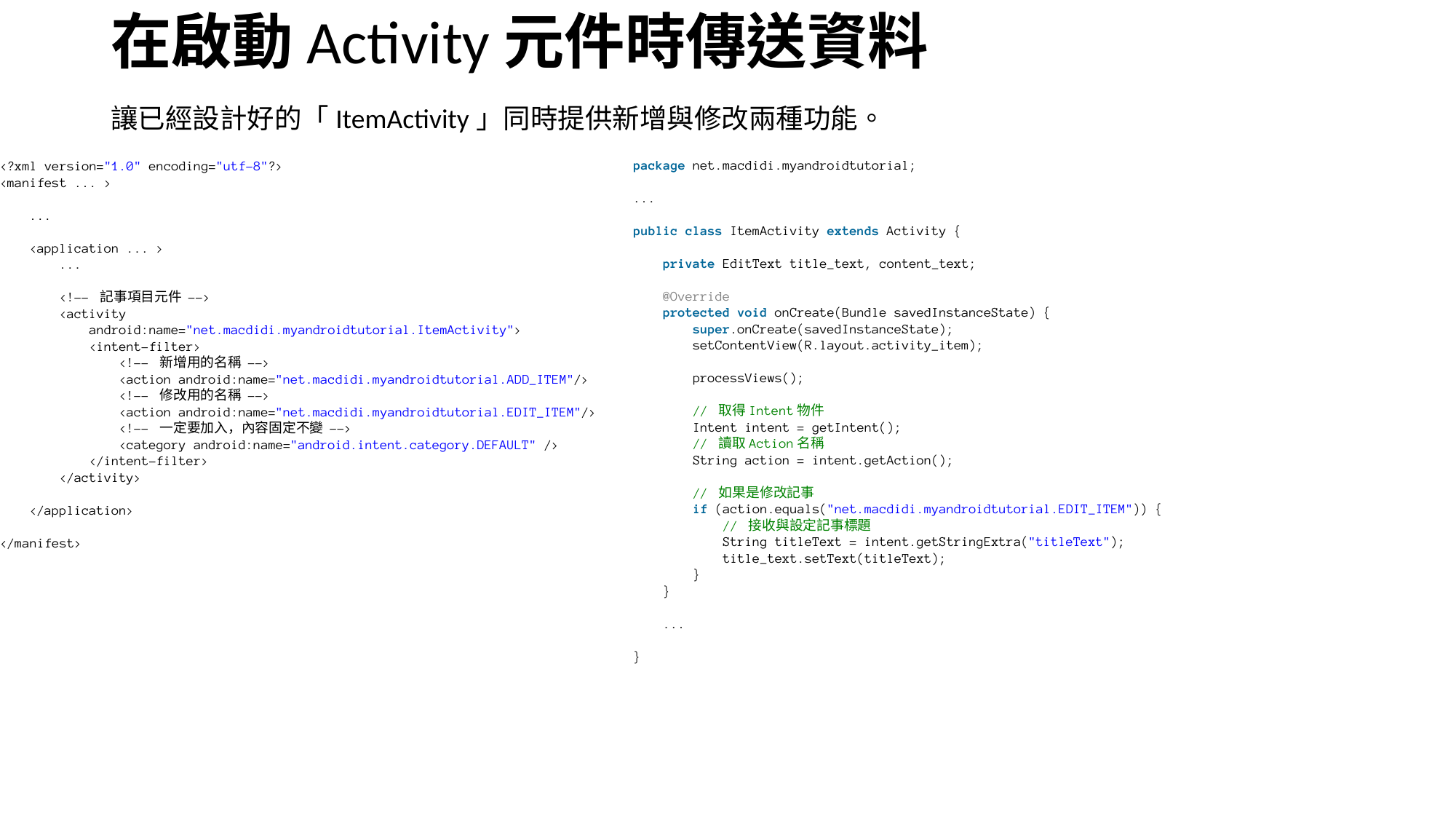

# 在啟動Activity元件時傳送資料
讓已經設計好的「ItemActivity」同時提供新增與修改兩種功能。
package net.macdidi.myandroidtutorial;

...

public class ItemActivity extends Activity {

    private EditText title_text, content_text;

    @Override
    protected void onCreate(Bundle savedInstanceState) {
        super.onCreate(savedInstanceState);
        setContentView(R.layout.activity_item);

        processViews();

        // 取得Intent物件
        Intent intent = getIntent();
        // 讀取Action名稱
        String action = intent.getAction();

        // 如果是修改記事
        if (action.equals("net.macdidi.myandroidtutorial.EDIT_ITEM")) {
            // 接收與設定記事標題
            String titleText = intent.getStringExtra("titleText");
            title_text.setText(titleText);
        }
    }

    ...

}
<?xml version="1.0" encoding="utf-8"?>
<manifest ... >

    ...

    <application ... >
        ...

        <!-- 記事項目元件 -->
        <activity
            android:name="net.macdidi.myandroidtutorial.ItemActivity">
            <intent-filter>
                <!-- 新增用的名稱 -->
                <action android:name="net.macdidi.myandroidtutorial.ADD_ITEM"/>
                <!-- 修改用的名稱 -->
                <action android:name="net.macdidi.myandroidtutorial.EDIT_ITEM"/>
                <!-- 一定要加入，內容固定不變 -->
                <category android:name="android.intent.category.DEFAULT" />
            </intent-filter>
        </activity>

    </application>

</manifest>